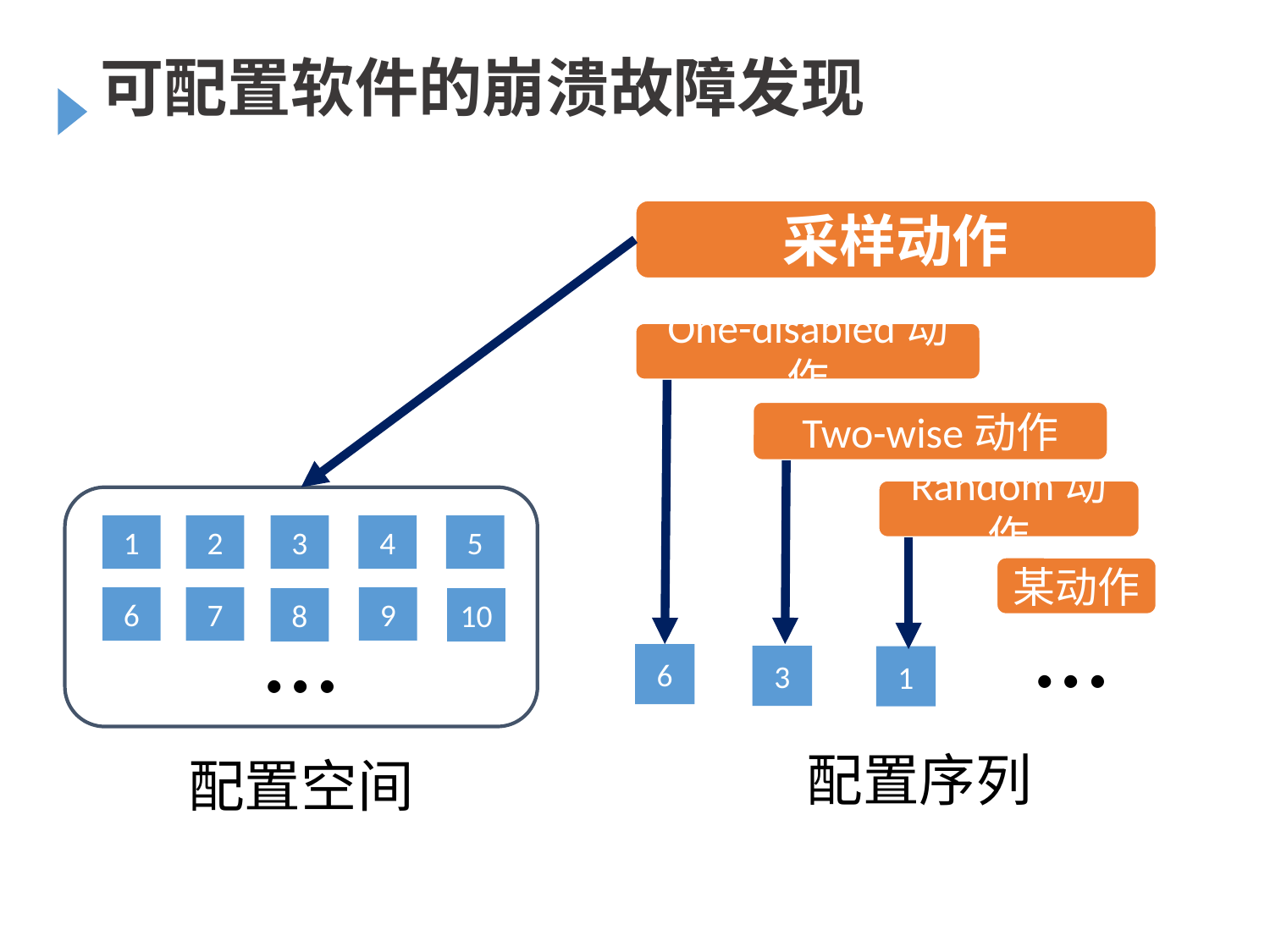

可配置软件的崩溃故障发现

采样动作
One-disabled动作
Two-wise动作
Random动作

5
4
1
2
3
某动作
…
…
9
6
7
10
8
6
3
1
配置序列
配置空间